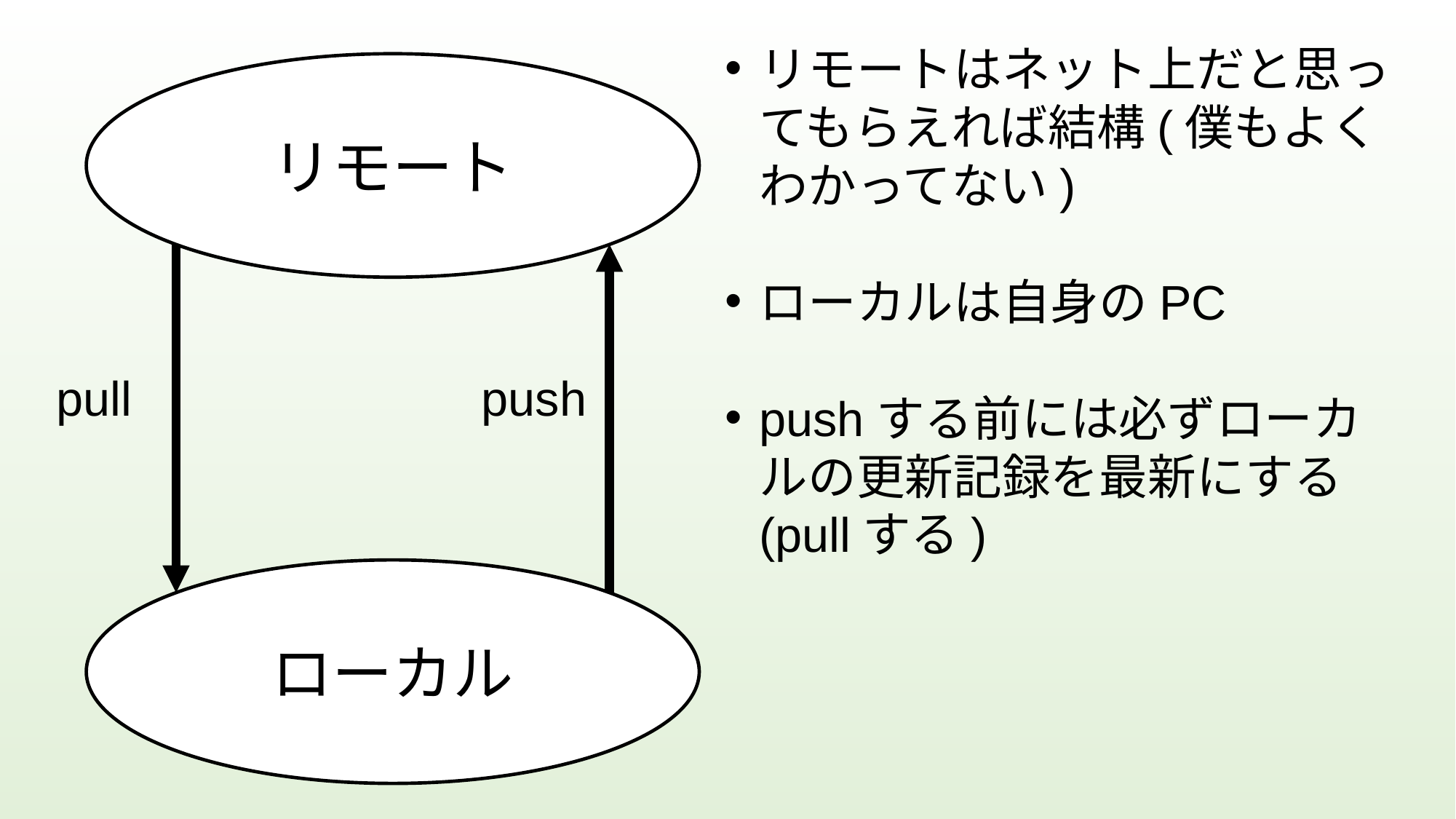

リモートはネット上だと思ってもらえれば結構(僕もよくわかってない)

ローカルは自身のPC

pushする前には必ずローカルの更新記録を最新にする(pullする)

リモート
pull
push
ローカル